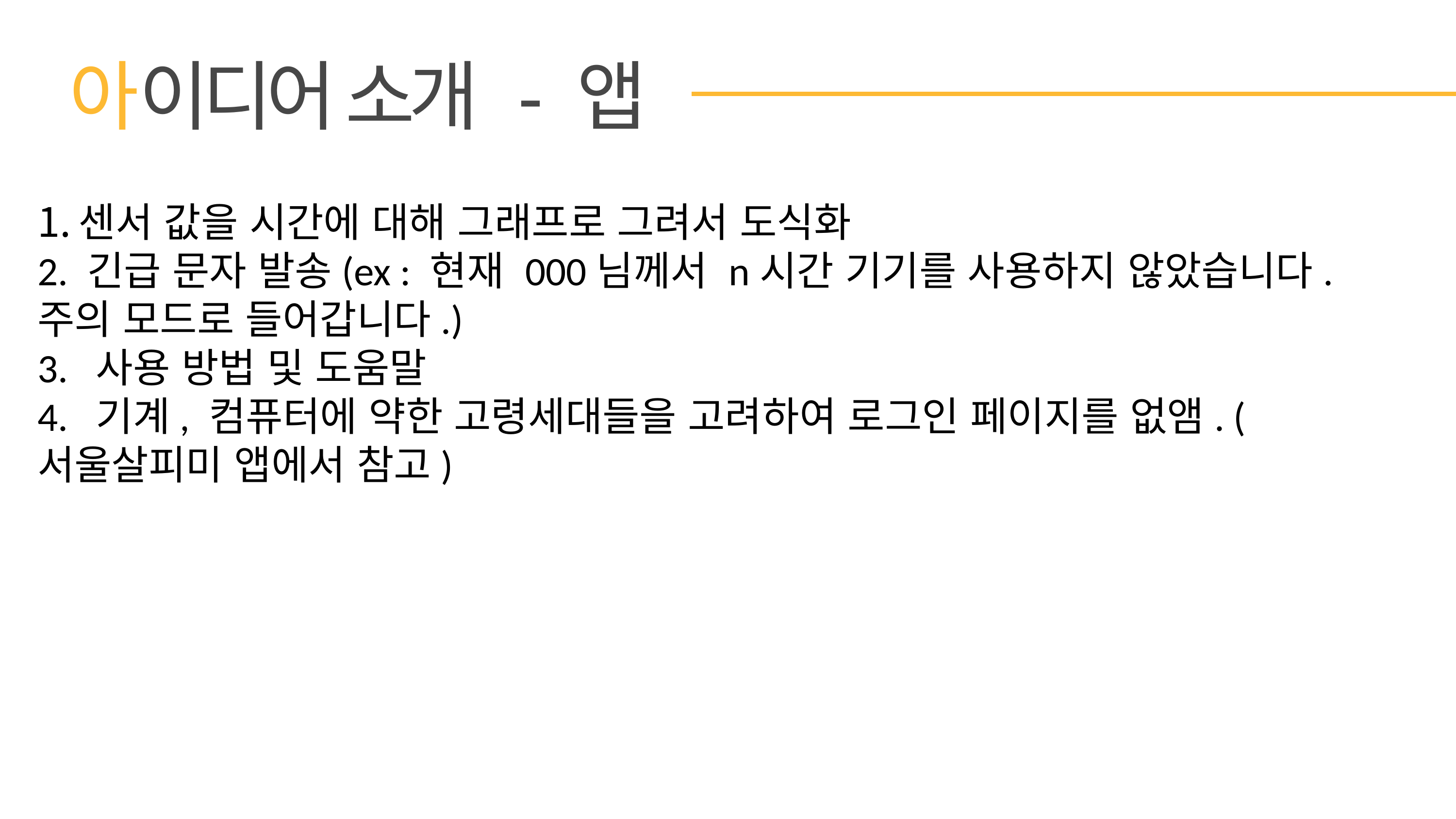

아이디어 소개 - 앱
센서 값을 시간에 대해 그래프로 그려서 도식화
2. 긴급 문자 발송(ex : 현재 000님께서 n시간 기기를 사용하지 않았습니다.
주의 모드로 들어갑니다.)
3.  사용 방법 및 도움말
4.  기계, 컴퓨터에 약한 고령세대들을 고려하여 로그인 페이지를 없앰. (서울살피미 앱에서 참고)